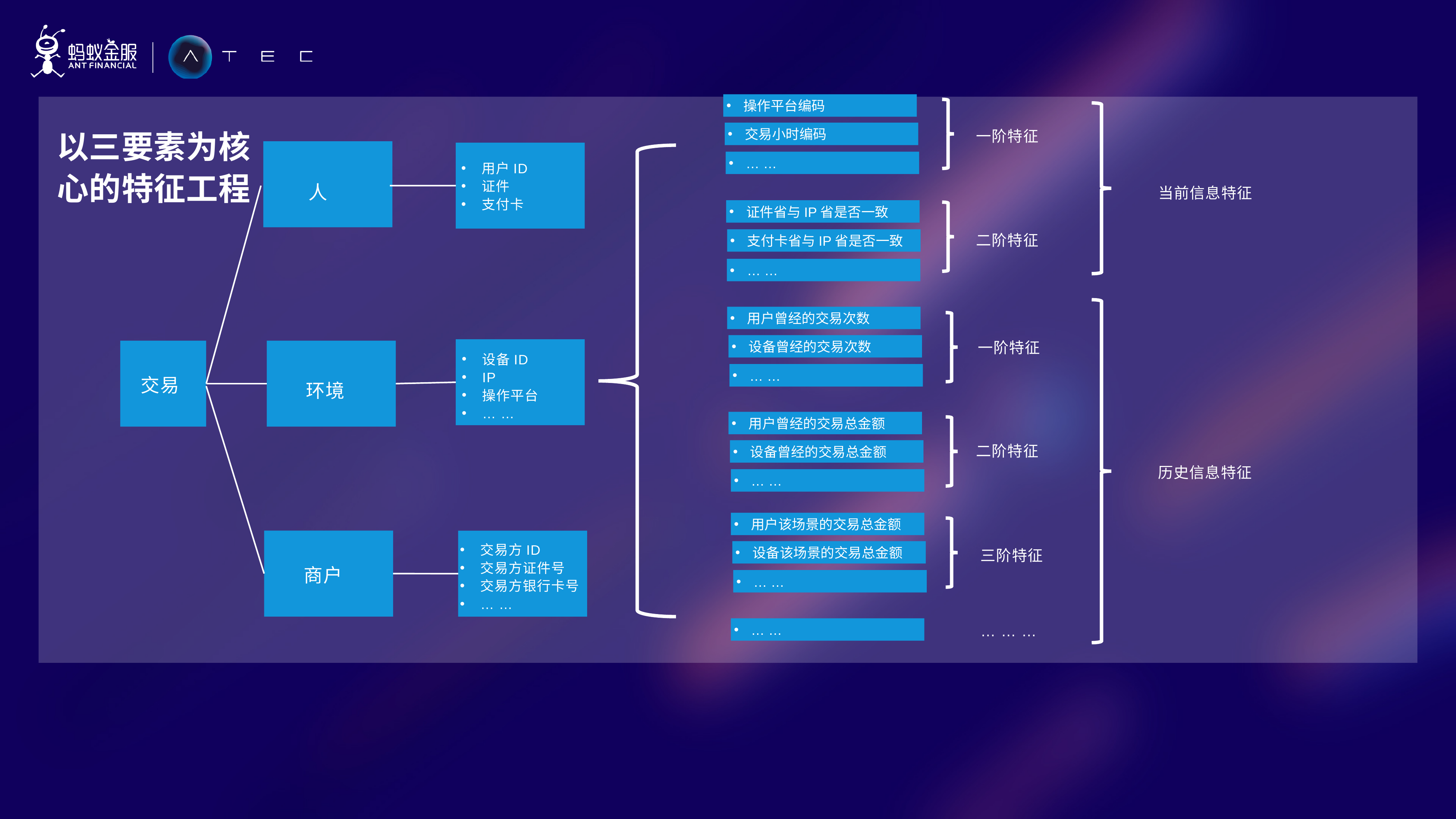

操作平台编码

以三要素为核心的特征工程
一阶特征
交易小时编码

… …
用户ID
证件
支付卡
人
当前信息特征
证件省与IP省是否一致

二阶特征
支付卡省与IP省是否一致
… …

用户曾经的交易次数

一阶特征
设备曾经的交易次数

设备ID
IP
操作平台
… …
… …
交易
环境
用户曾经的交易总金额

二阶特征
设备曾经的交易总金额
历史信息特征
… …
用户该场景的交易总金额

交易方ID
交易方证件号
交易方银行卡号
… …
设备该场景的交易总金额
三阶特征
商户
… …
… … …
… …